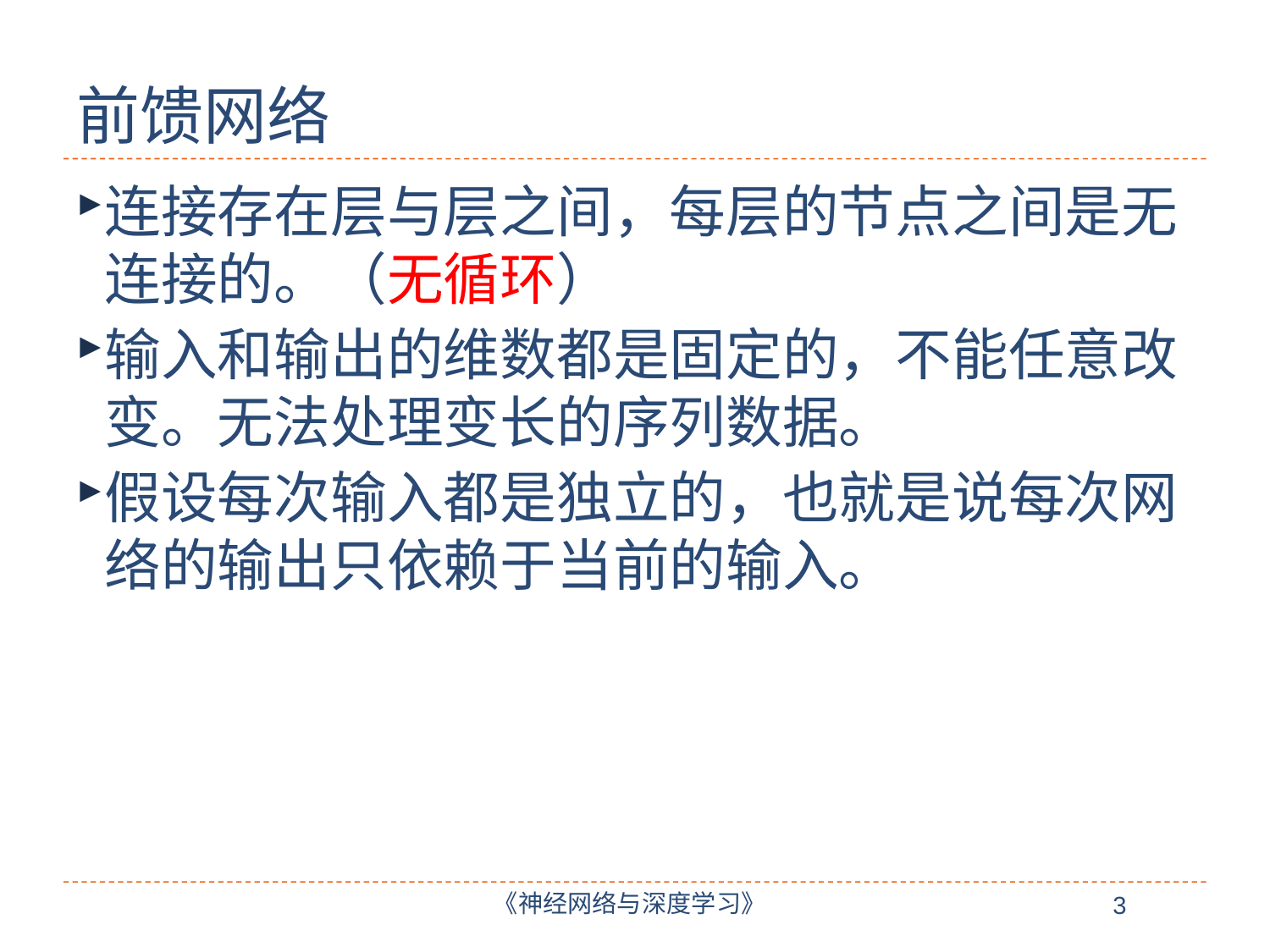

# 前馈网络
连接存在层与层之间，每层的节点之间是无连接的。（无循环）
输入和输出的维数都是固定的，不能任意改变。无法处理变长的序列数据。
假设每次输入都是独立的，也就是说每次网络的输出只依赖于当前的输入。